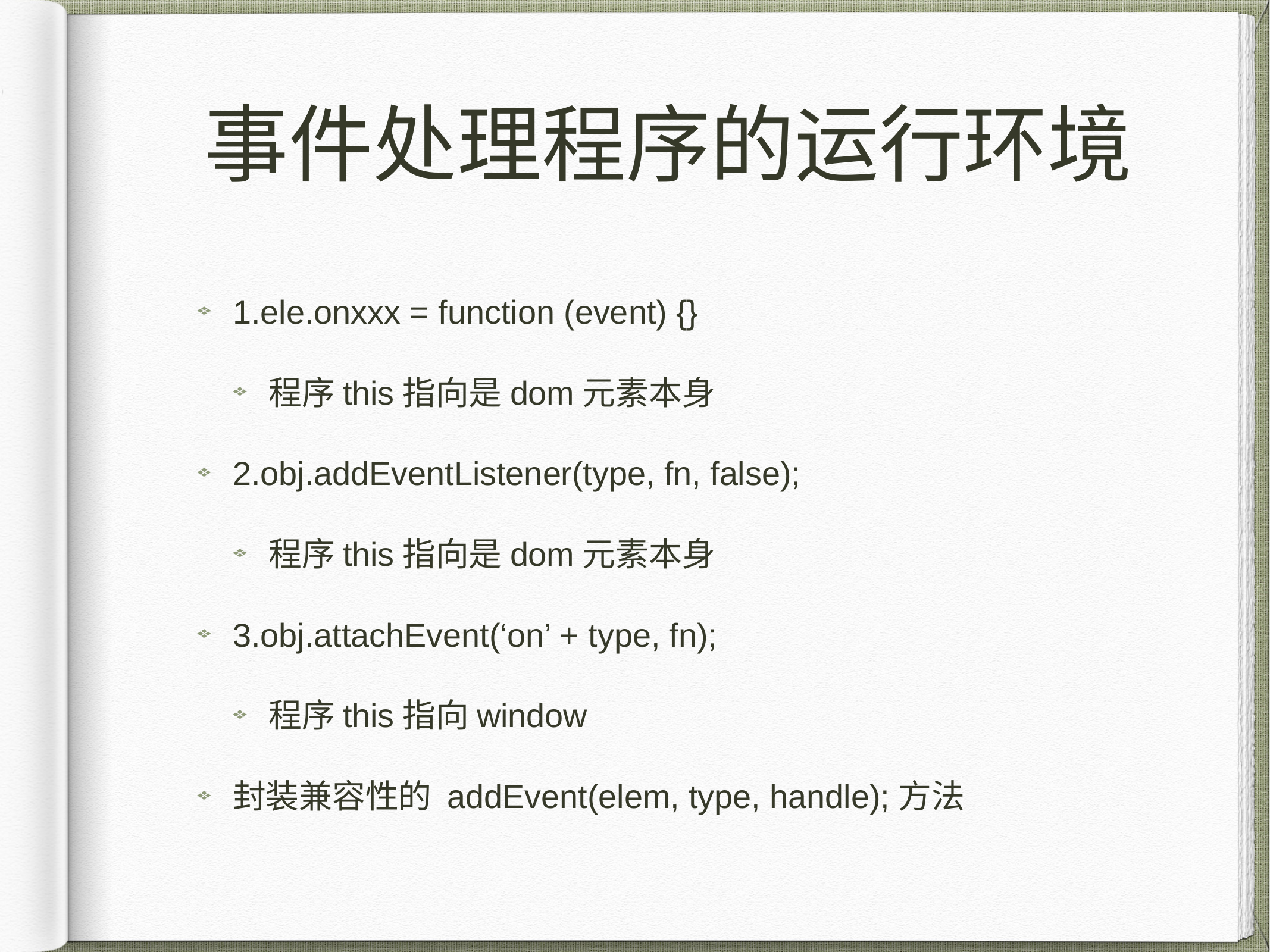

# 事件处理程序的运行环境
1.ele.onxxx = function (event) {}
程序this指向是dom元素本身
2.obj.addEventListener(type, fn, false);
程序this指向是dom元素本身
3.obj.attachEvent(‘on’ + type, fn);
程序this指向window
封装兼容性的 addEvent(elem, type, handle);方法